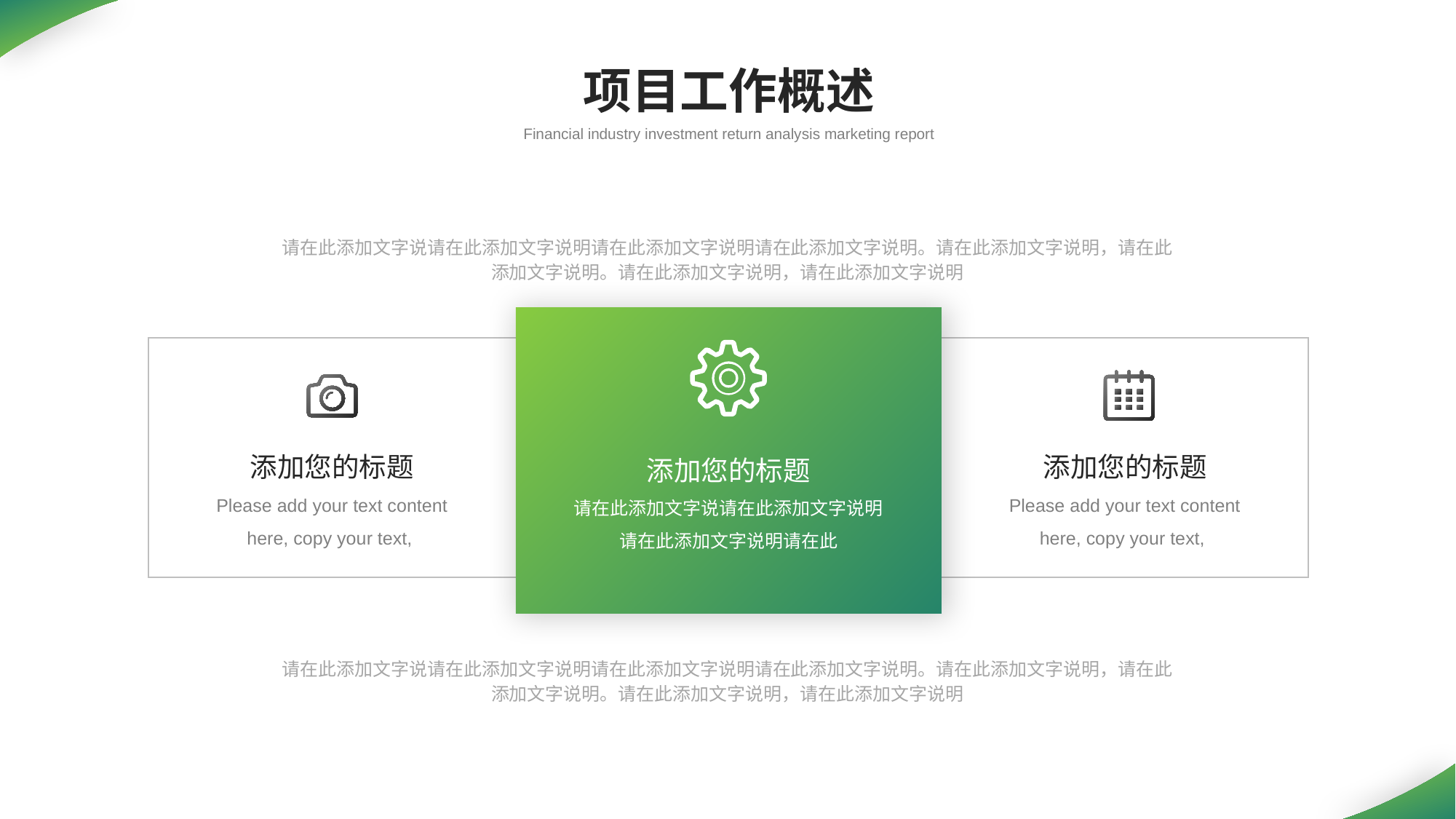

项目工作概述
Financial industry investment return analysis marketing report
请在此添加文字说请在此添加文字说明请在此添加文字说明请在此添加文字说明。请在此添加文字说明，请在此添加文字说明。请在此添加文字说明，请在此添加文字说明

添加您的标题
Please add your text content here, copy your text,
添加您的标题
Please add your text content here, copy your text,
添加您的标题
请在此添加文字说请在此添加文字说明请在此添加文字说明请在此
请在此添加文字说请在此添加文字说明请在此添加文字说明请在此添加文字说明。请在此添加文字说明，请在此添加文字说明。请在此添加文字说明，请在此添加文字说明